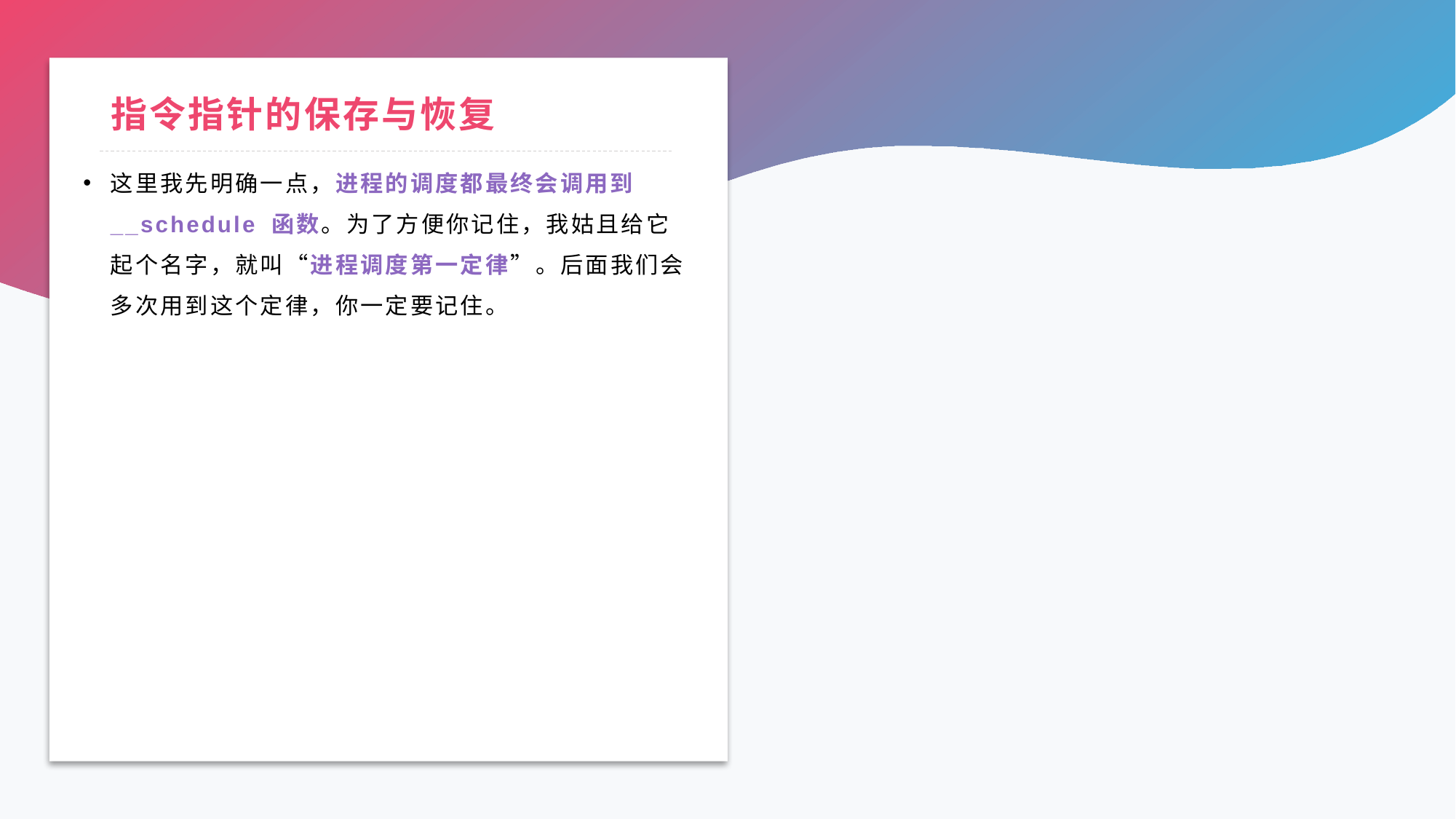

# 指令指针的保存与恢复
这里我先明确一点，进程的调度都最终会调用到 __schedule 函数。为了方便你记住，我姑且给它起个名字，就叫“进程调度第一定律”。后面我们会多次用到这个定律，你一定要记住。